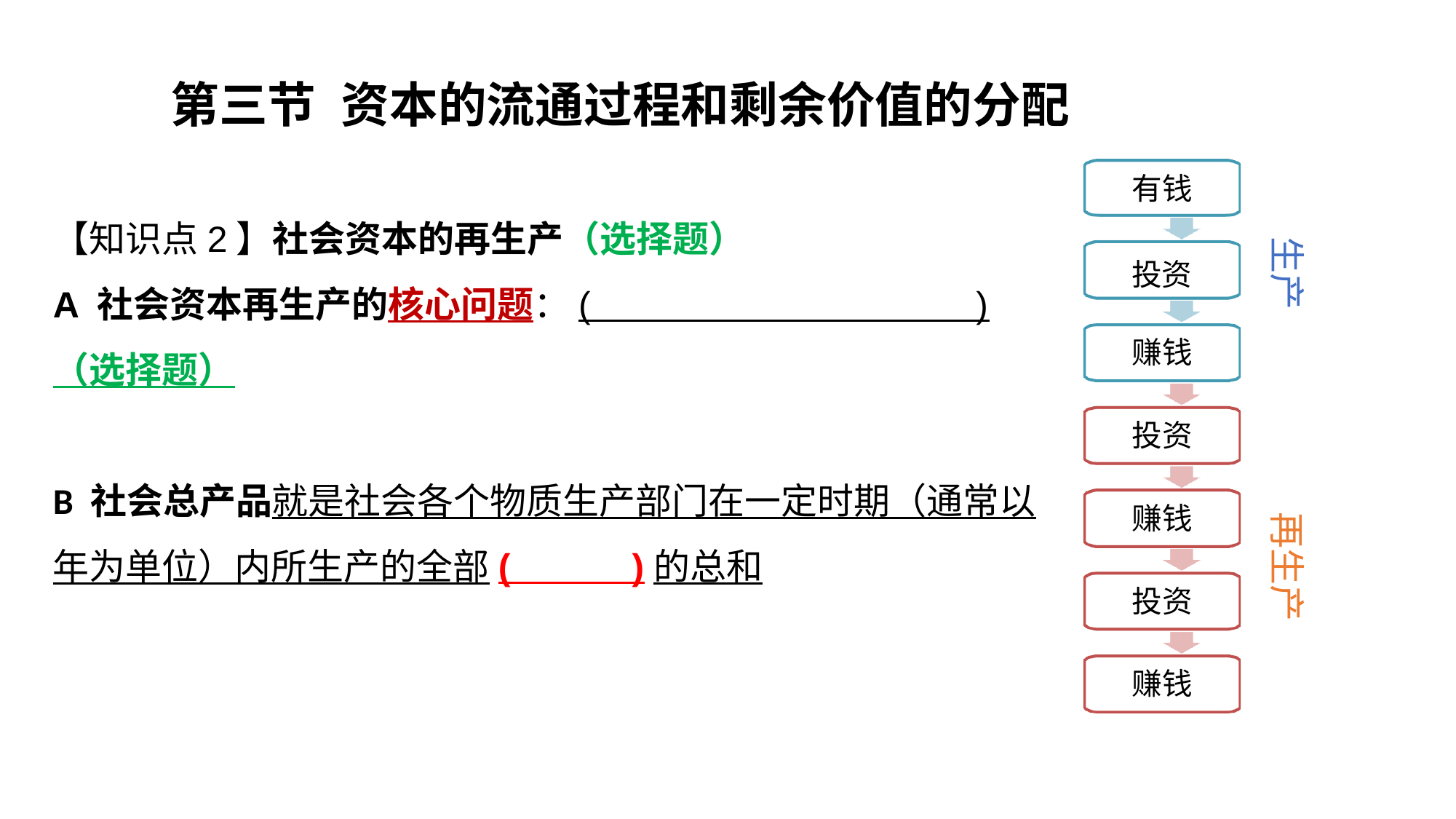

# 第三节	资本的流通过程和剩余价值的分配

有钱
【知识点2】社会资本的再生产（选择题）
A 社会资本再生产的核心问题：(                                      )（选择题）

B 社会总产品就是社会各个物质生产部门在一定时期（通常以年为单位）内所生产的全部(            )的总和

生产
投资
赚钱
投资
赚钱
投资 赚钱
再生产
243